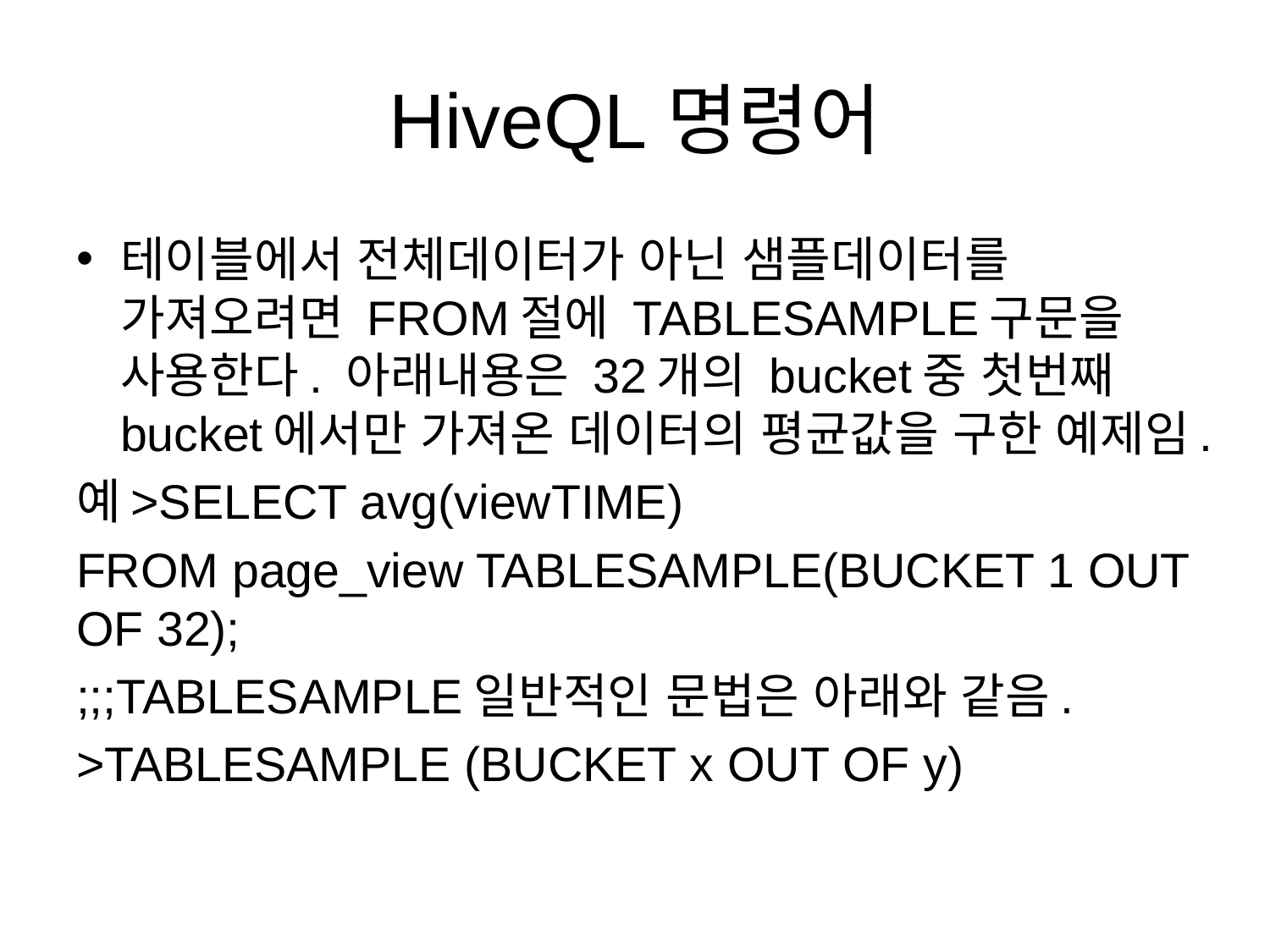

# HiveQL명령어
테이블에서 전체데이터가 아닌 샘플데이터를 가져오려면 FROM절에 TABLESAMPLE구문을 사용한다. 아래내용은 32개의 bucket중 첫번째 bucket에서만 가져온 데이터의 평균값을 구한 예제임.
예>SELECT avg(viewTIME)
FROM page_view TABLESAMPLE(BUCKET 1 OUT OF 32);
;;;TABLESAMPLE일반적인 문법은 아래와 같음.
>TABLESAMPLE (BUCKET x OUT OF y)